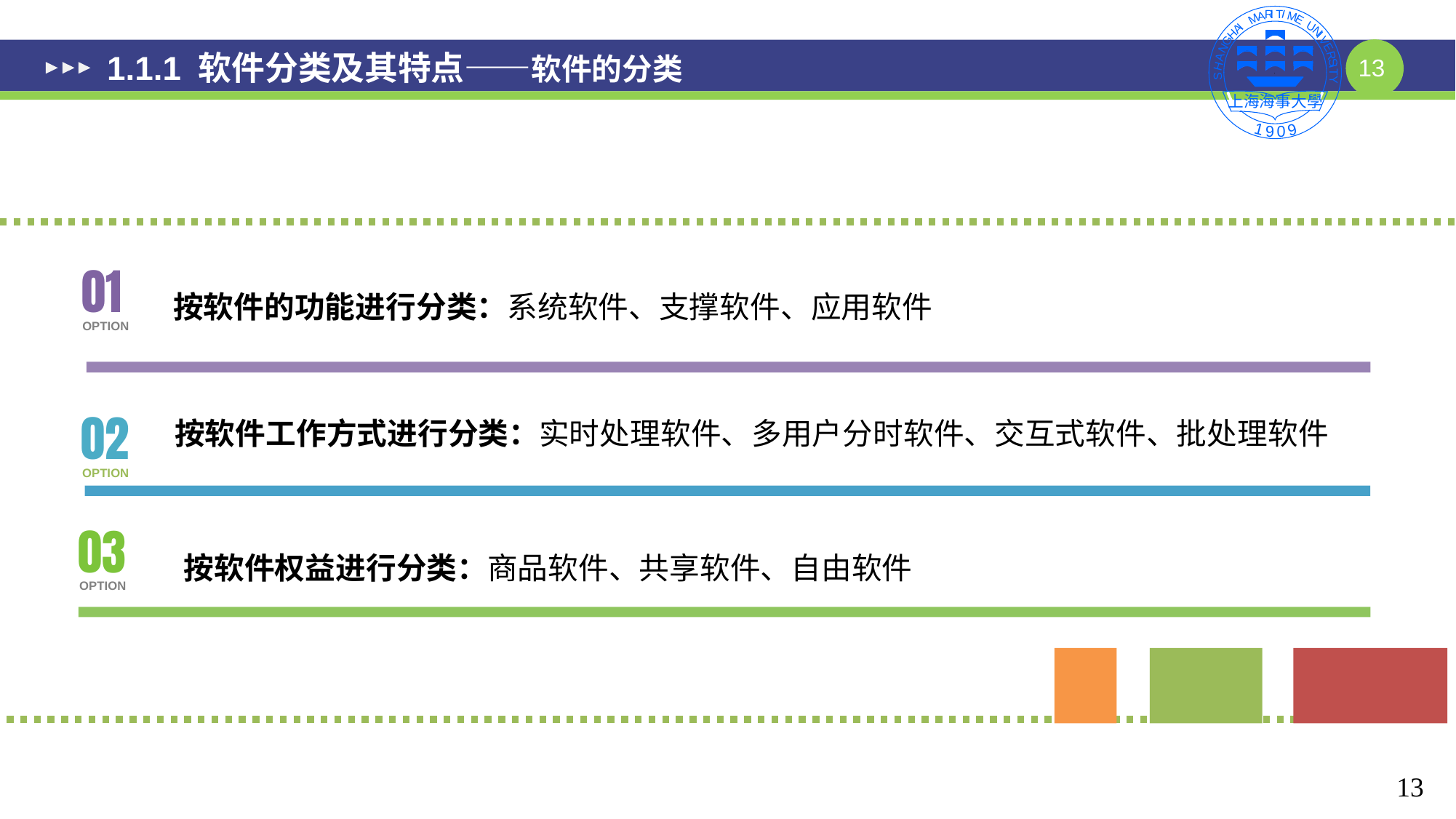

# 1.1.1 软件分类及其特点——软件的分类
01
OPTION
按软件的功能进行分类：系统软件、支撑软件、应用软件

按软件工作方式进行分类：实时处理软件、多用户分时软件、交互式软件、批处理软件
02
OPTION

03
OPTION
按软件权益进行分类：商品软件、共享软件、自由软件

13
13